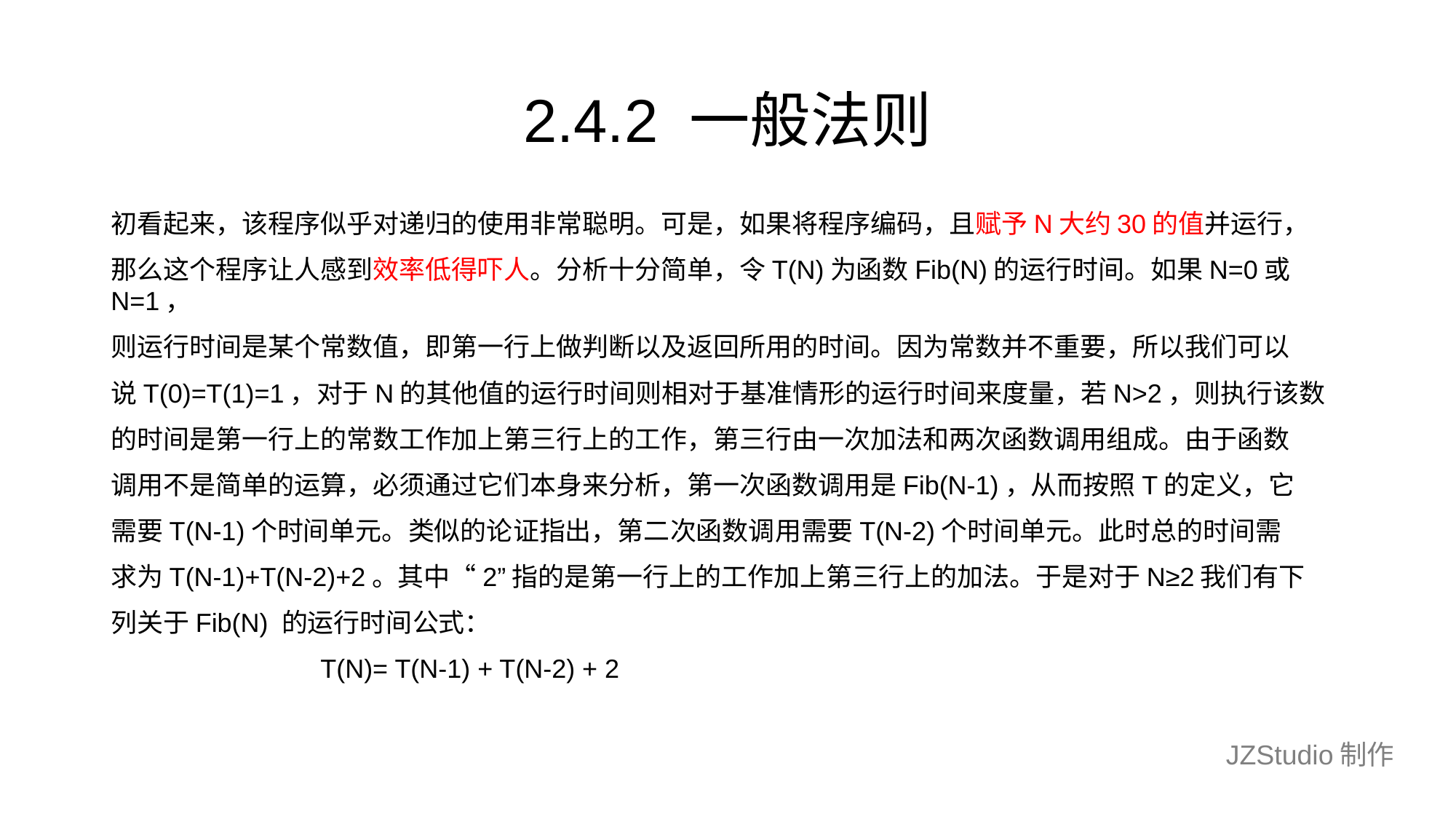

# 2.4.2 一般法则
初看起来，该程序似乎对递归的使用非常聪明。可是，如果将程序编码，且赋予N大约30的值并运行，
那么这个程序让人感到效率低得吓人。分析十分简单，令T(N)为函数Fib(N)的运行时间。如果N=0或N=1，
则运行时间是某个常数值，即第一行上做判断以及返回所用的时间。因为常数并不重要，所以我们可以
说T(0)=T(1)=1，对于N的其他值的运行时间则相对于基准情形的运行时间来度量，若N>2，则执行该数
的时间是第一行上的常数工作加上第三行上的工作，第三行由一次加法和两次函数调用组成。由于函数
调用不是简单的运算，必须通过它们本身来分析，第一次函数调用是Fib(N-1)，从而按照T的定义，它
需要T(N-1)个时间单元。类似的论证指出，第二次函数调用需要T(N-2)个时间单元。此时总的时间需
求为T(N-1)+T(N-2)+2。其中“2”指的是第一行上的工作加上第三行上的加法。于是对于N≥2我们有下
列关于Fib(N) 的运行时间公式：
			   	T(N)= T(N-1) + T(N-2) + 2